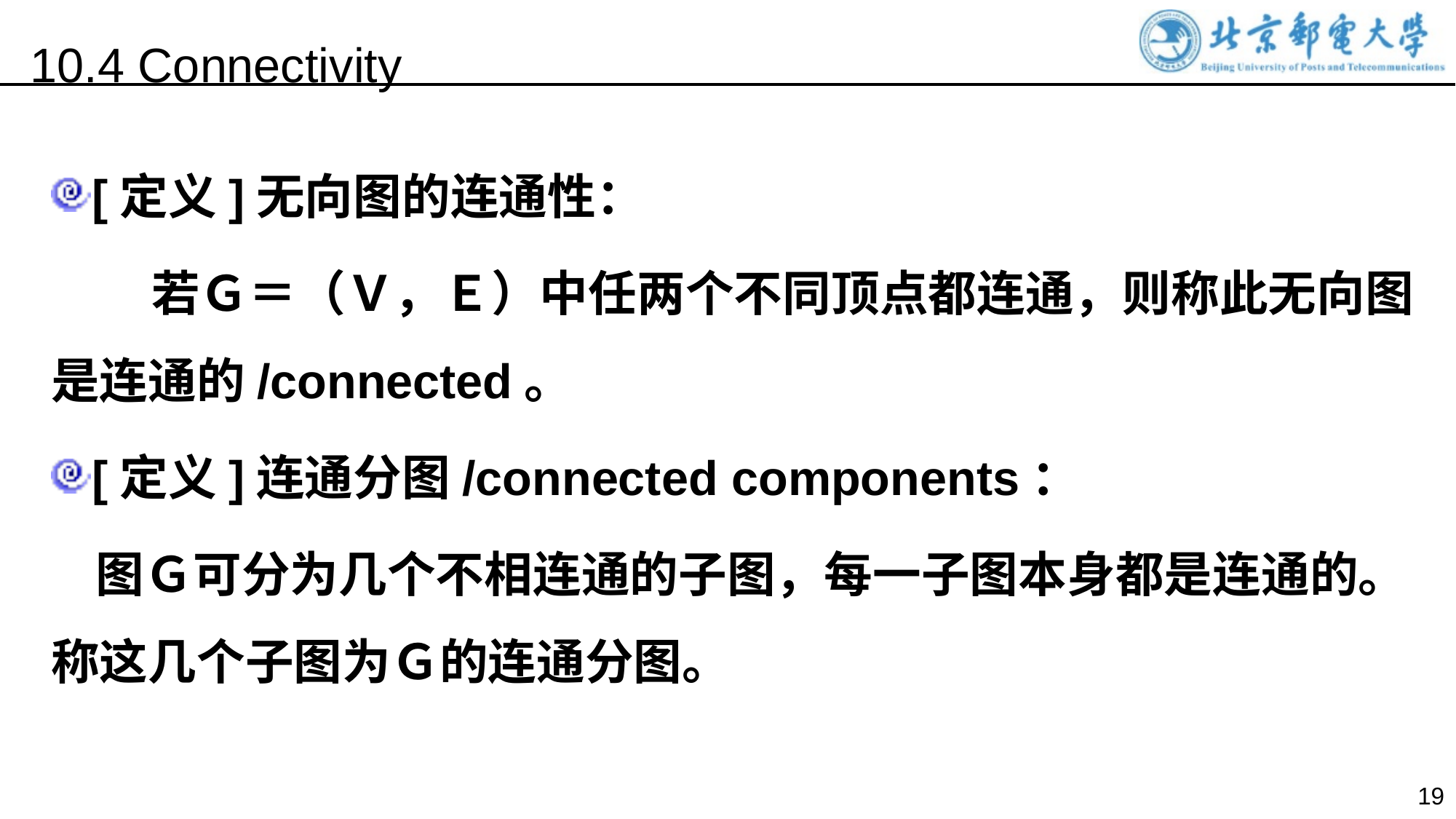

10.4 Connectivity

[定义]无向图的连通性：
        若Ｇ＝（Ｖ，Ｅ）中任两个不同顶点都连通，则称此无向图是连通的/connected。
[定义]连通分图/connected components：
   图Ｇ可分为几个不相连通的子图，每一子图本身都是连通的。称这几个子图为Ｇ的连通分图。